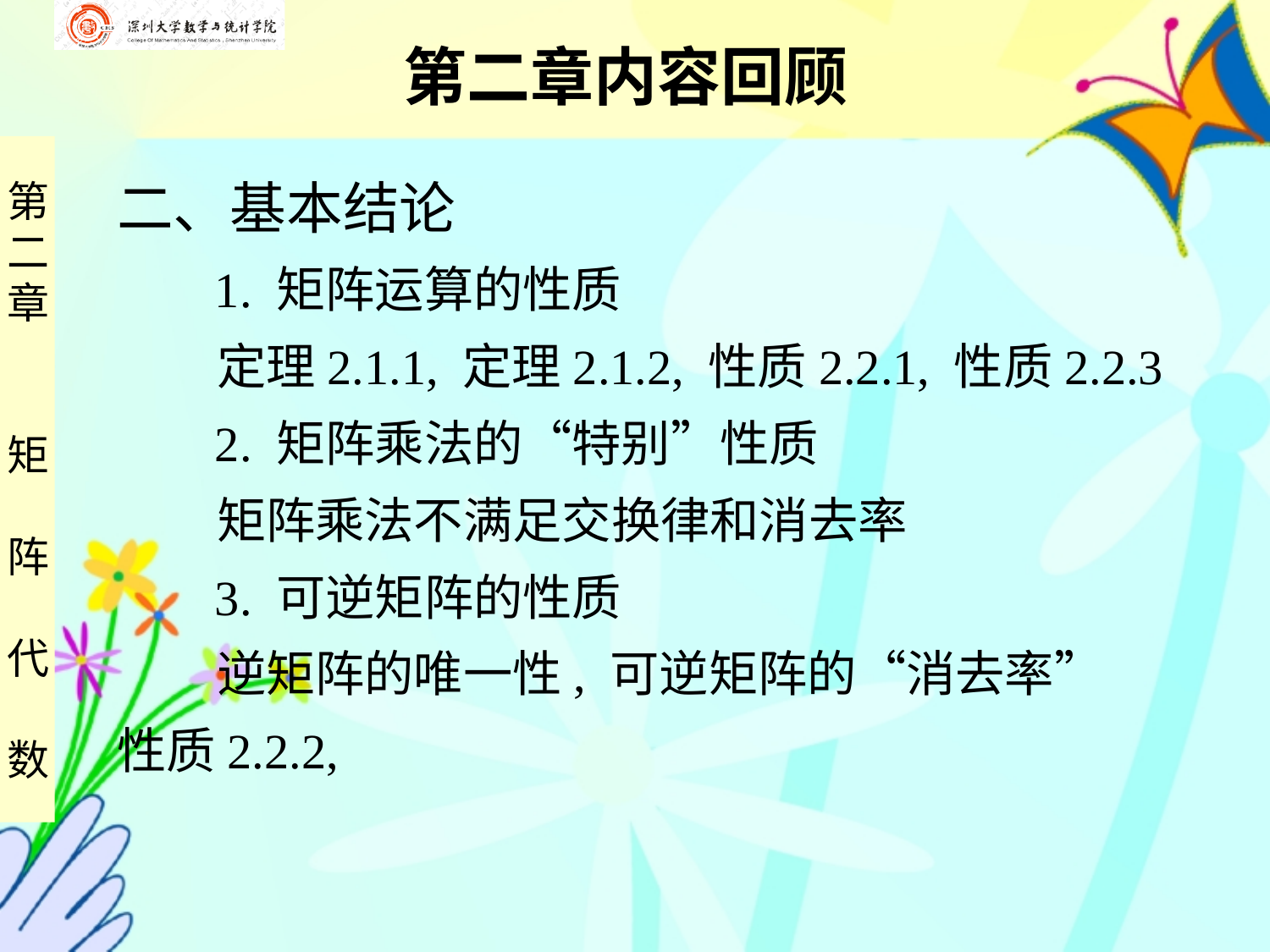

第二章内容回顾
二、基本结论
        1. 矩阵运算的性质
        定理2.1.1, 定理2.1.2, 性质2.2.1, 性质2.2.3
        2. 矩阵乘法的“特别”性质
        矩阵乘法不满足交换律和消去率
        3. 可逆矩阵的性质
        逆矩阵的唯一性, 可逆矩阵的“消去率”
性质2.2.2,